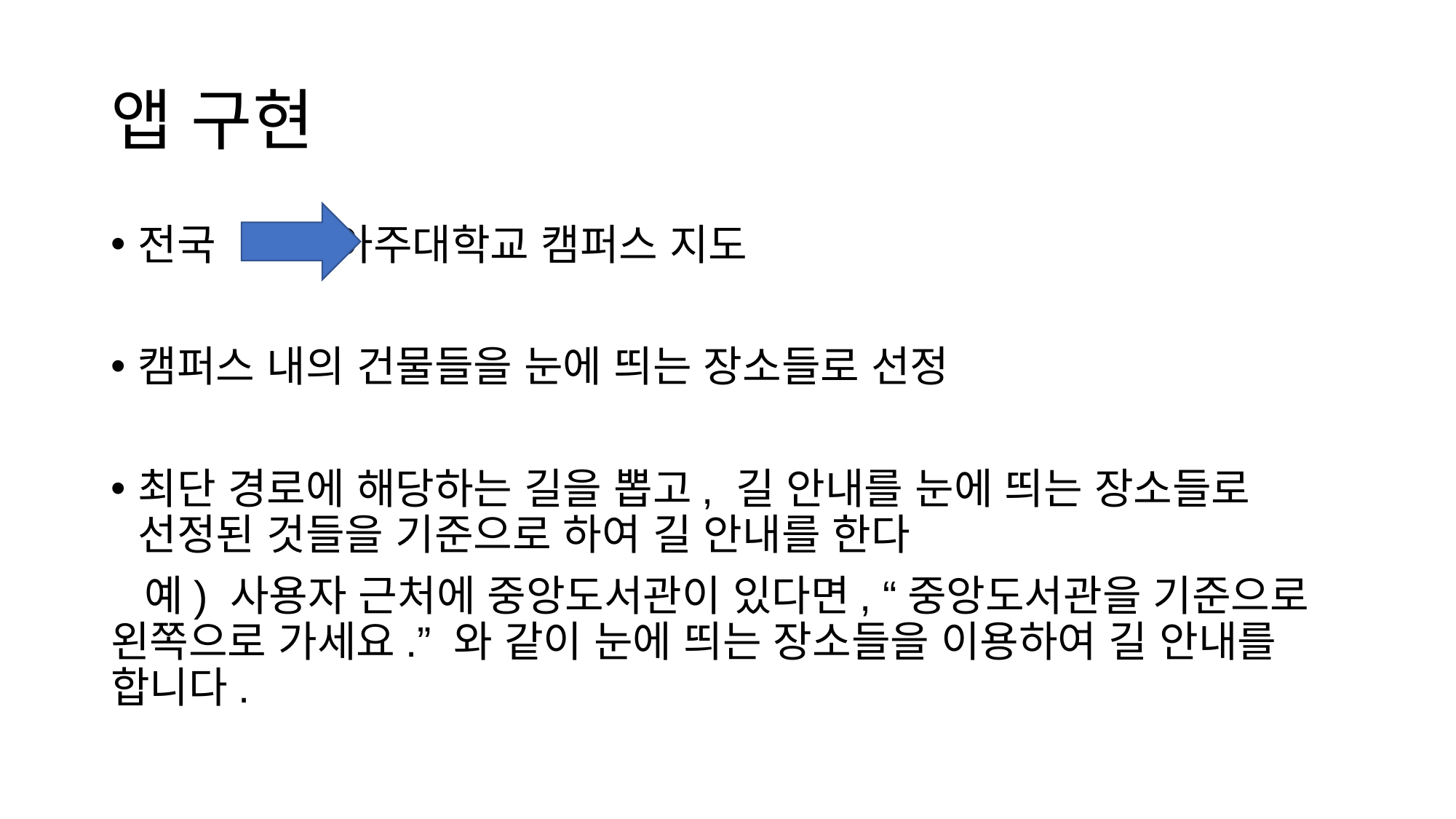

# 앱 구현

전국          아주대학교 캠퍼스 지도

캠퍼스 내의 건물들을 눈에 띄는 장소들로 선정

최단 경로에 해당하는 길을 뽑고, 길 안내를 눈에 띄는 장소들로 선정된 것들을 기준으로 하여 길 안내를 한다
  예) 사용자 근처에 중앙도서관이 있다면, “중앙도서관을 기준으로 왼쪽으로 가세요.” 와 같이 눈에 띄는 장소들을 이용하여 길 안내를 합니다.